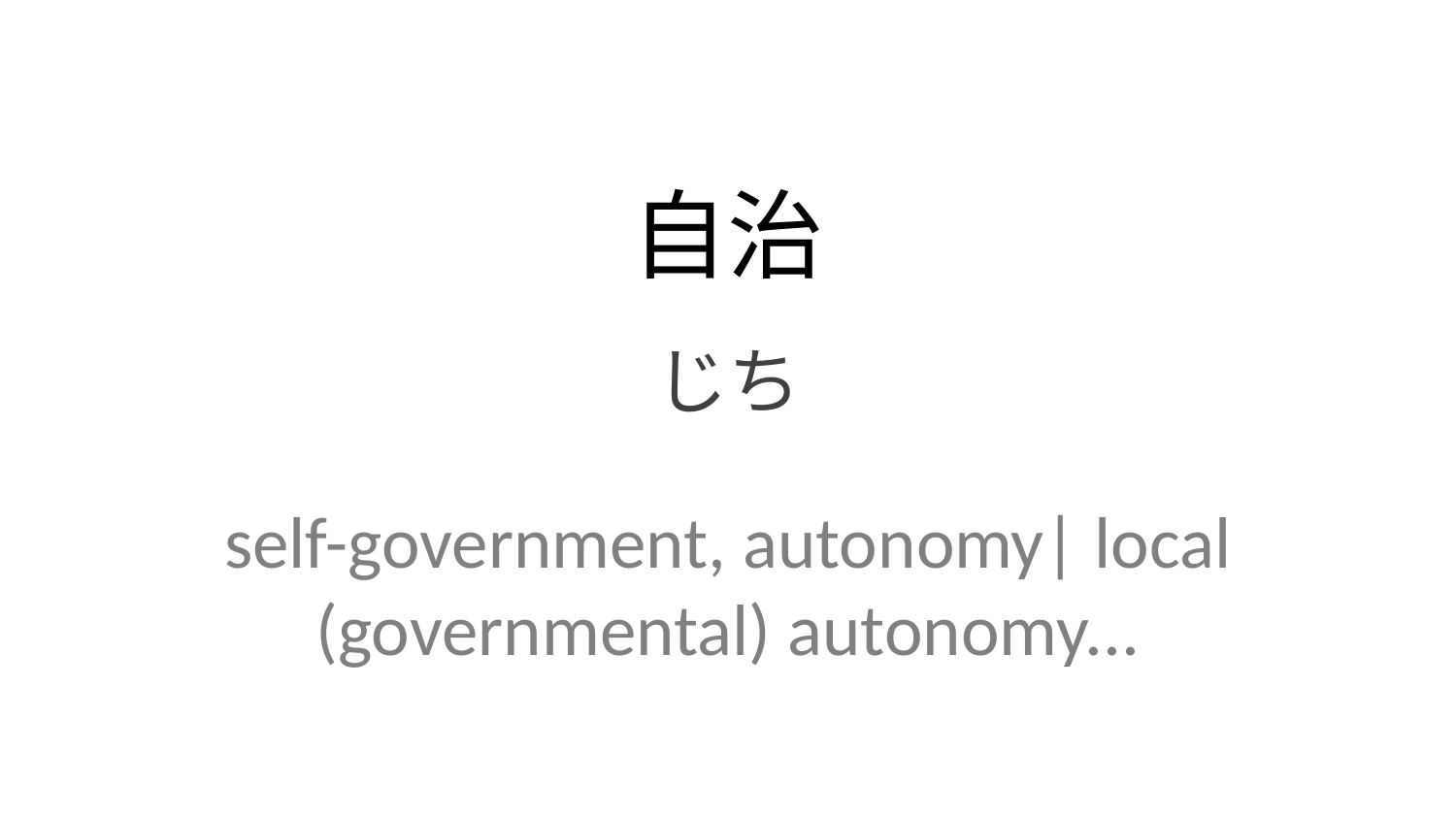

自治

じち
self-government, autonomy| local (governmental) autonomy...